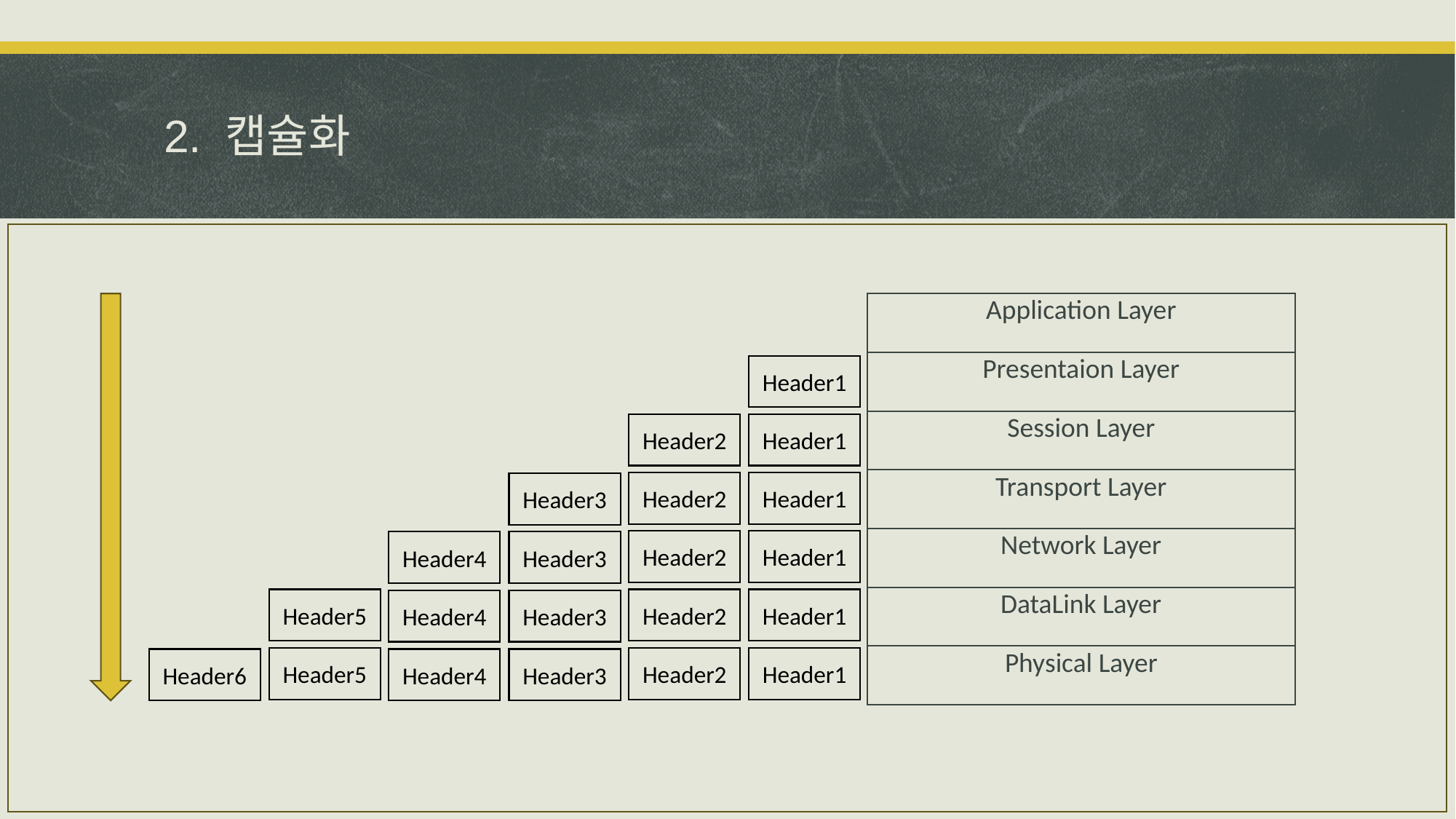

# 2. 캡슐화

| Application Layer |
| --- |
| Presentaion Layer |
| Session Layer |
| Transport Layer |
| Network Layer |
| DataLink Layer |
| Physical Layer |
Header1
Header2
Header1
Header2
Header1
Header3
Header2
Header1
Header4
Header3
Header5
Header2
Header1
Header4
Header3
Header5
Header2
Header1
Header6
Header4
Header3